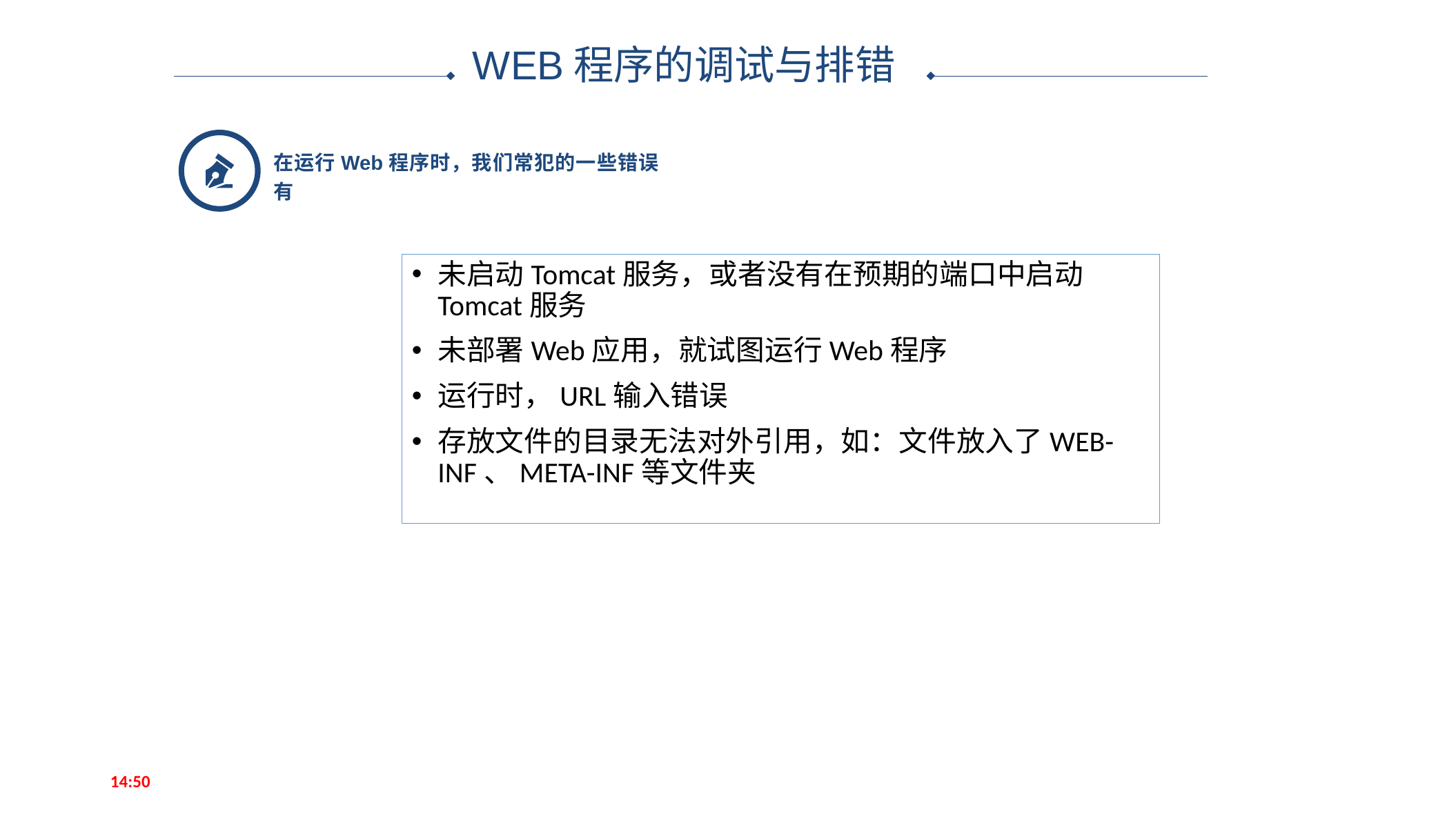

WEB程序的调试与排错

在运行Web程序时，我们常犯的一些错误有

未启动Tomcat服务，或者没有在预期的端口中启动Tomcat服务
未部署Web应用，就试图运行Web程序
运行时，URL输入错误
存放文件的目录无法对外引用，如：文件放入了WEB-INF、META-INF等文件夹
14:50